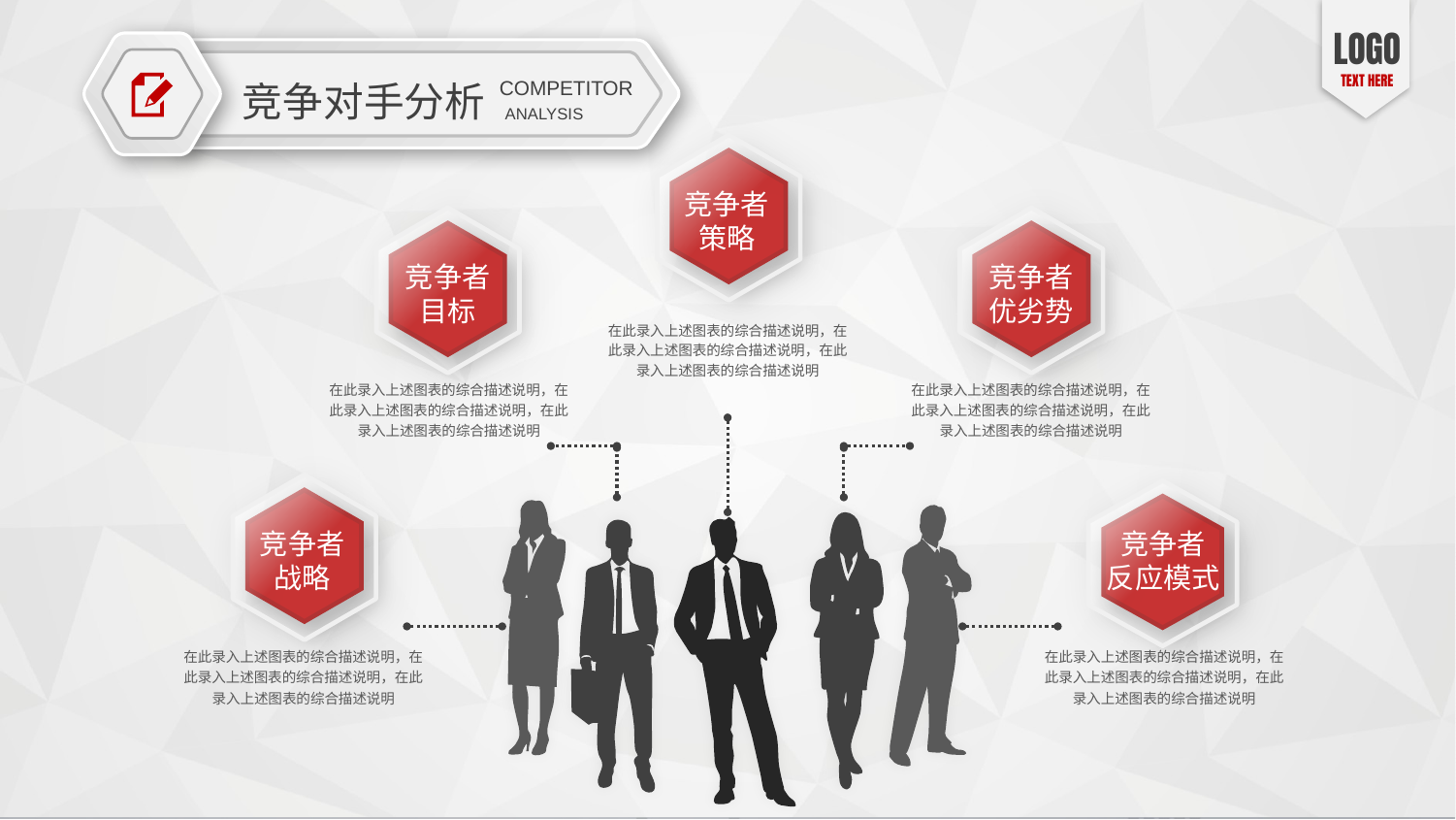

LOGO
TEXT HERE

COMPETITOR
 ANALYSIS
竞争对手分析

竞争者
策略

竞争者
目标
竞争者
优劣势
在此录入上述图表的综合描述说明，在此录入上述图表的综合描述说明，在此录入上述图表的综合描述说明
在此录入上述图表的综合描述说明，在此录入上述图表的综合描述说明，在此录入上述图表的综合描述说明
在此录入上述图表的综合描述说明，在此录入上述图表的综合描述说明，在此录入上述图表的综合描述说明

竞争者
战略
竞争者
反应模式

在此录入上述图表的综合描述说明，在此录入上述图表的综合描述说明，在此录入上述图表的综合描述说明
在此录入上述图表的综合描述说明，在此录入上述图表的综合描述说明，在此录入上述图表的综合描述说明